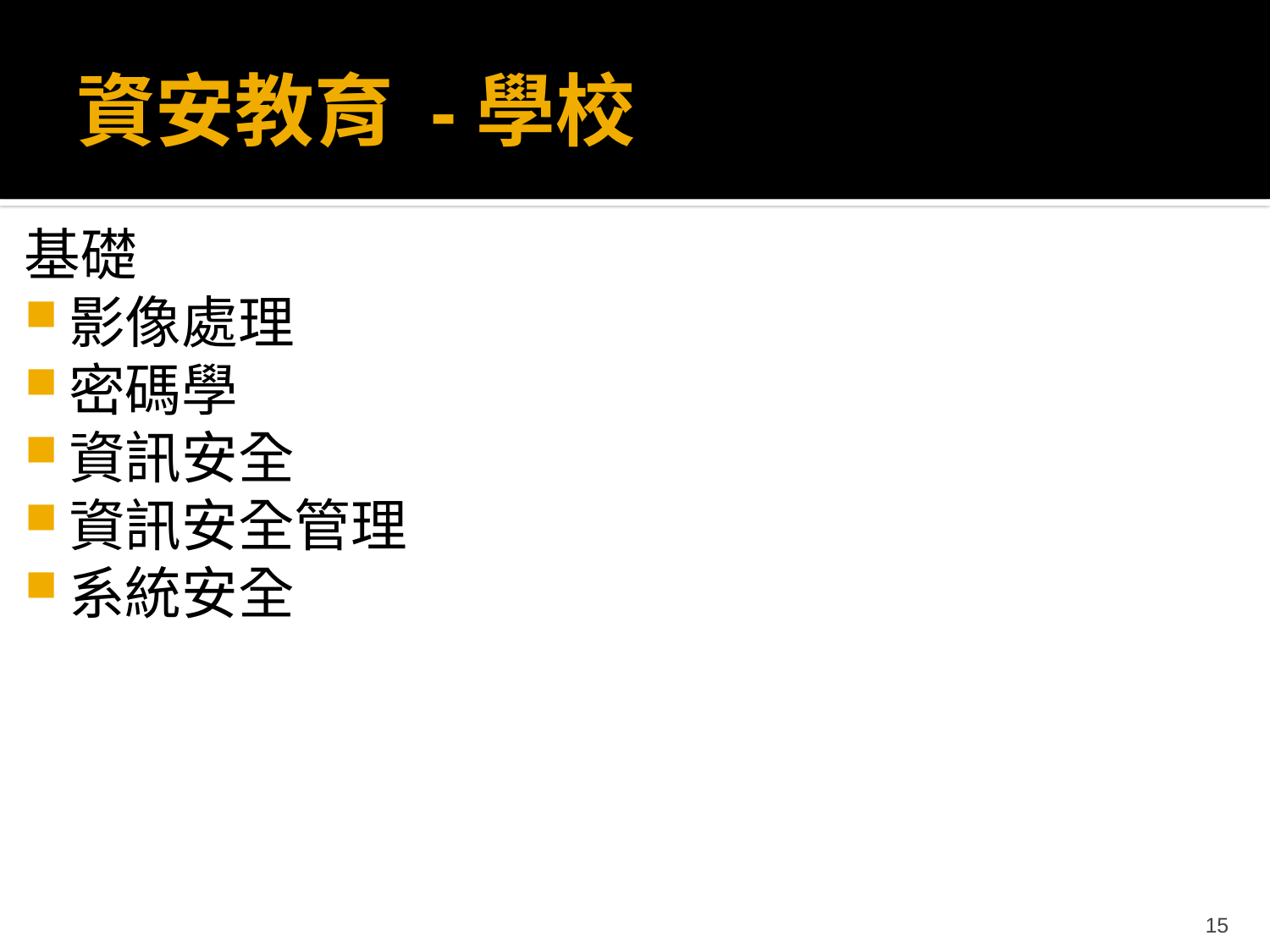

# 資安教育 -學校
基礎
影像處理
密碼學
資訊安全
資訊安全管理
系統安全

15